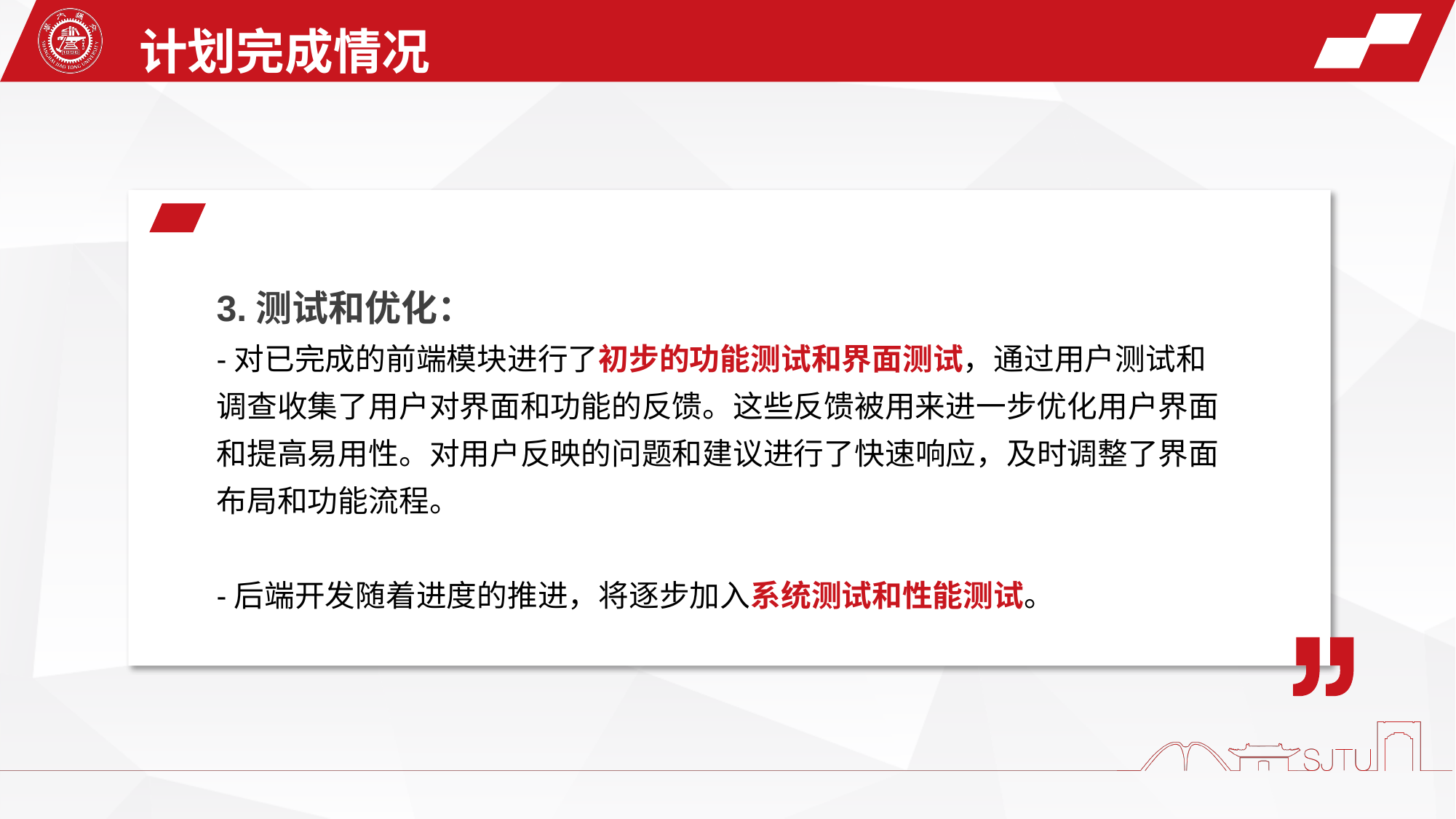

计划完成情况

3.测试和优化：
-对已完成的前端模块进行了初步的功能测试和界面测试，通过用户测试和调查收集了用户对界面和功能的反馈。这些反馈被用来进一步优化用户界面和提高易用性。对用户反映的问题和建议进行了快速响应，及时调整了界面布局和功能流程。

-后端开发随着进度的推进，将逐步加入系统测试和性能测试。